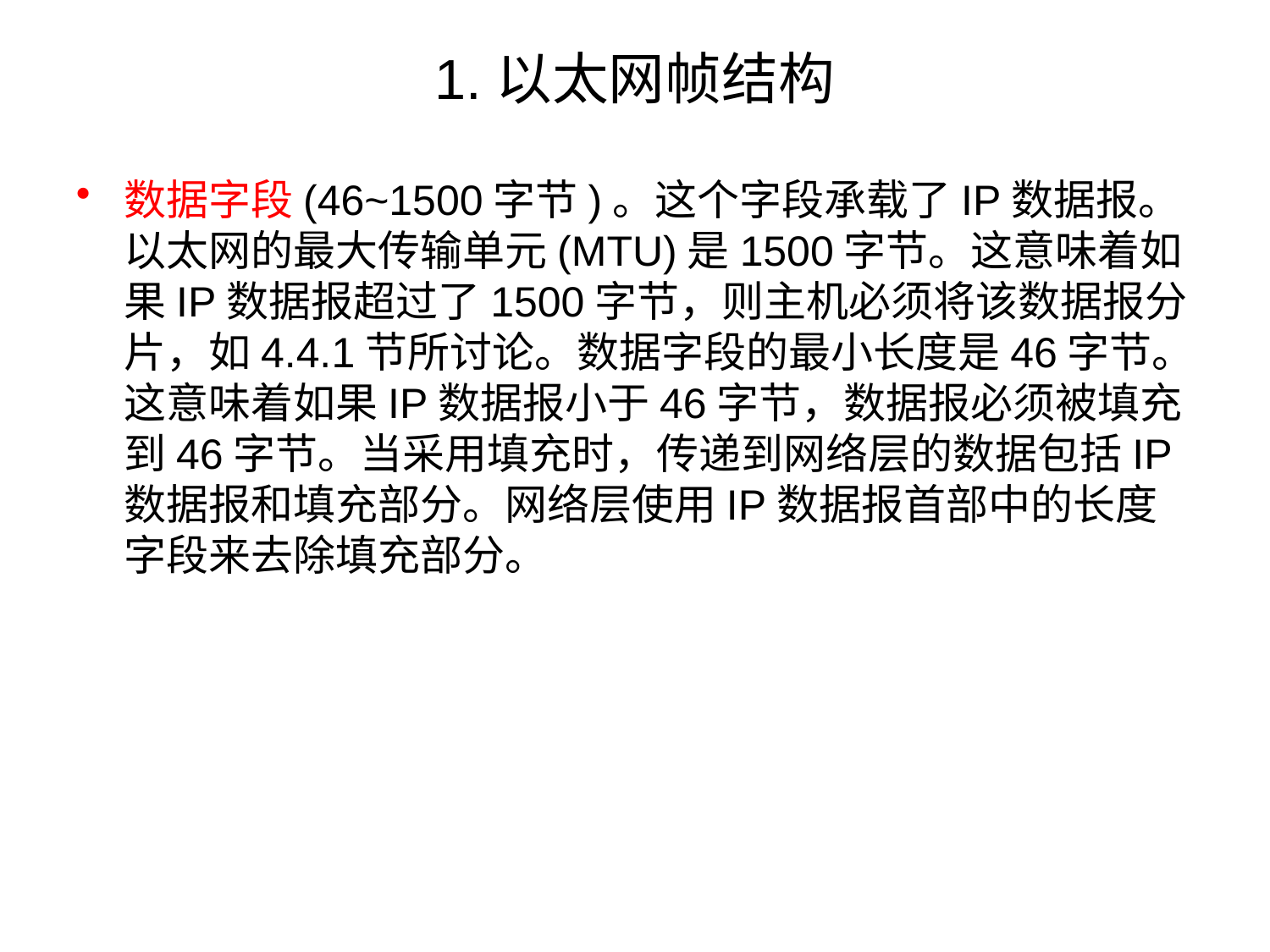

# 1.以太网帧结构
数据字段(46~1500字节)。这个字段承载了IP数据报。以太网的最大传输单元(MTU)是1500字节。这意味着如果IP数据报超过了1500字节，则主机必须将该数据报分片，如4.4.1节所讨论。数据字段的最小长度是46字节。这意味着如果IP数据报小于46字节，数据报必须被填充到46字节。当采用填充时，传递到网络层的数据包括IP数据报和填充部分。网络层使用IP数据报首部中的长度字段来去除填充部分。